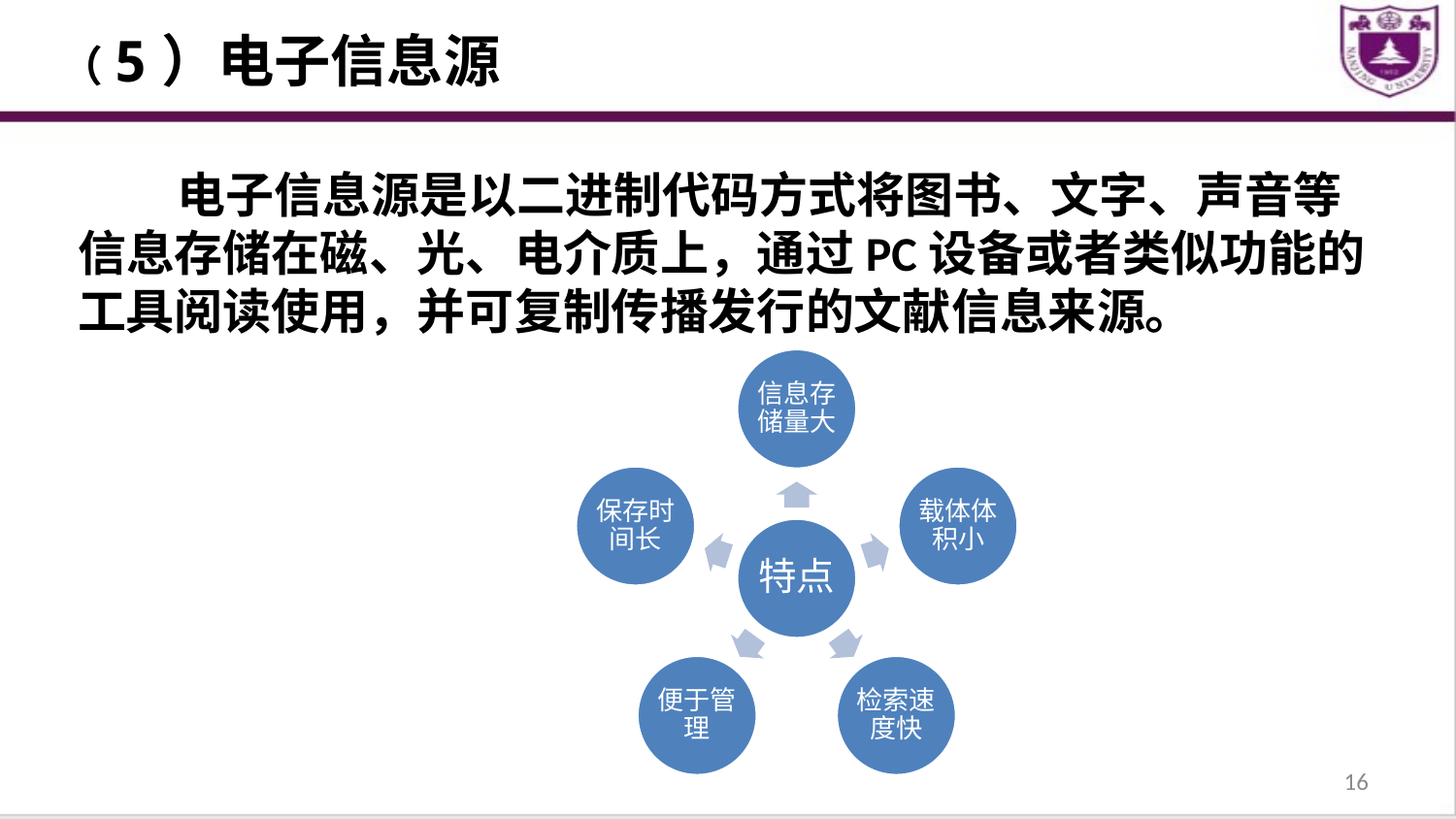

（5）电子信息源
          电子信息源是以二进制代码方式将图书、文字、声音等信息存储在磁、光、电介质上，通过PC设备或者类似功能的工具阅读使用，并可复制传播发行的文献信息来源。
特点

信息存储量大

载体体积小

检索速度快

便于管理

保存时间长
16